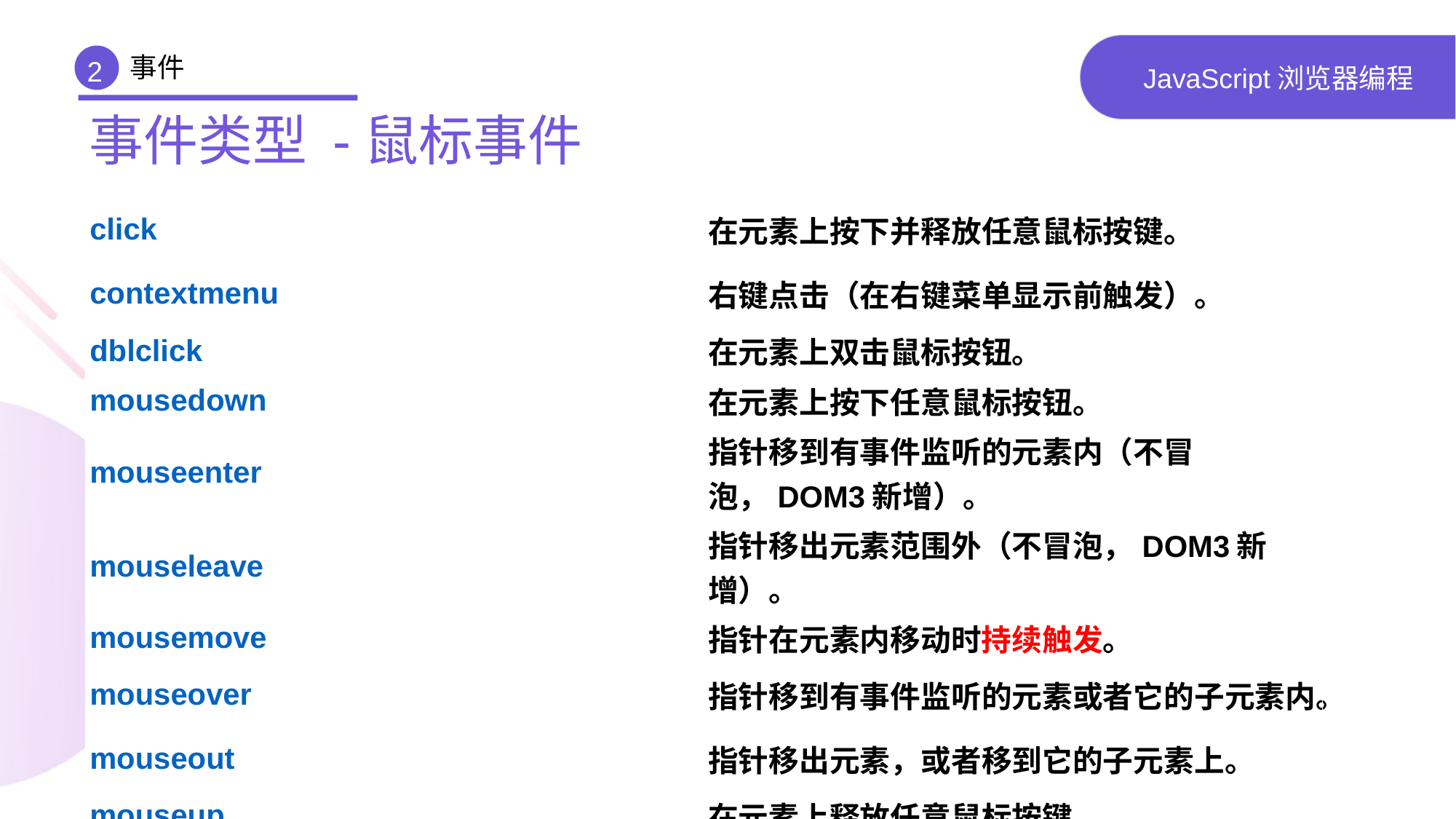

事件
2
# JavaScript浏览器编程
事件类型 -鼠标事件
| click | 在元素上按下并释放任意鼠标按键。 |
| --- | --- |
| contextmenu | 右键点击（在右键菜单显示前触发）。 |
| dblclick | 在元素上双击鼠标按钮。 |
| mousedown | 在元素上按下任意鼠标按钮。 |
| mouseenter | 指针移到有事件监听的元素内（不冒泡，DOM3新增）。 |
| mouseleave | 指针移出元素范围外（不冒泡，DOM3新增）。 |
| mousemove | 指针在元素内移动时持续触发。 |
| mouseover | 指针移到有事件监听的元素或者它的子元素内。 |
| mouseout | 指针移出元素，或者移到它的子元素上。 |
| mouseup | 在元素上释放任意鼠标按键。 |
| mousewheel | 滚轮向任意方向滚动。（wheelDelta：120向前） |